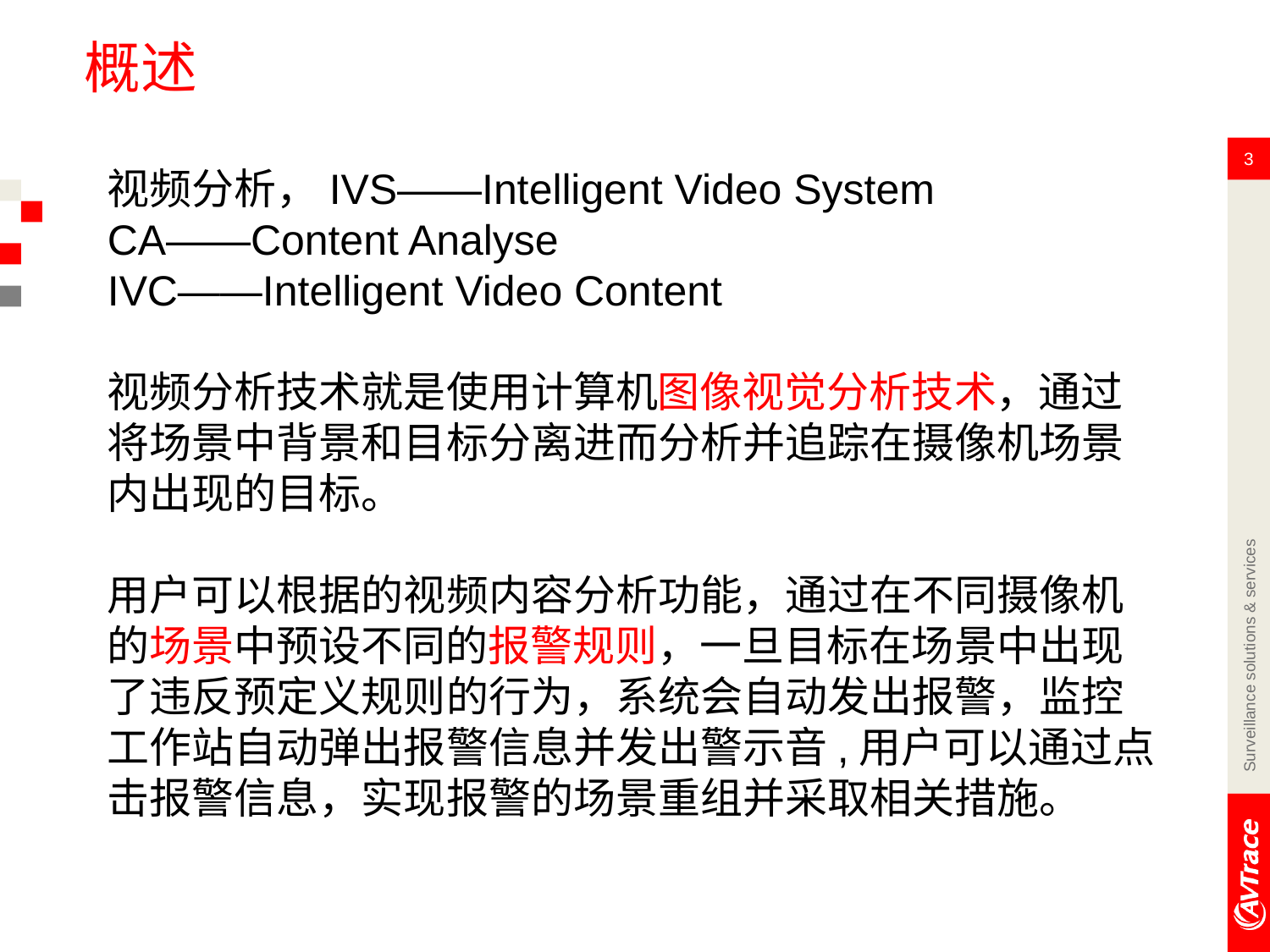

# 概述
3
视频分析，IVS——Intelligent Video System
CA——Content Analyse
IVC——Intelligent Video Content

视频分析技术就是使用计算机图像视觉分析技术，通过将场景中背景和目标分离进而分析并追踪在摄像机场景内出现的目标。

用户可以根据的视频内容分析功能，通过在不同摄像机的场景中预设不同的报警规则，一旦目标在场景中出现了违反预定义规则的行为，系统会自动发出报警，监控工作站自动弹出报警信息并发出警示音,用户可以通过点击报警信息，实现报警的场景重组并采取相关措施。
Surveillance solutions & services